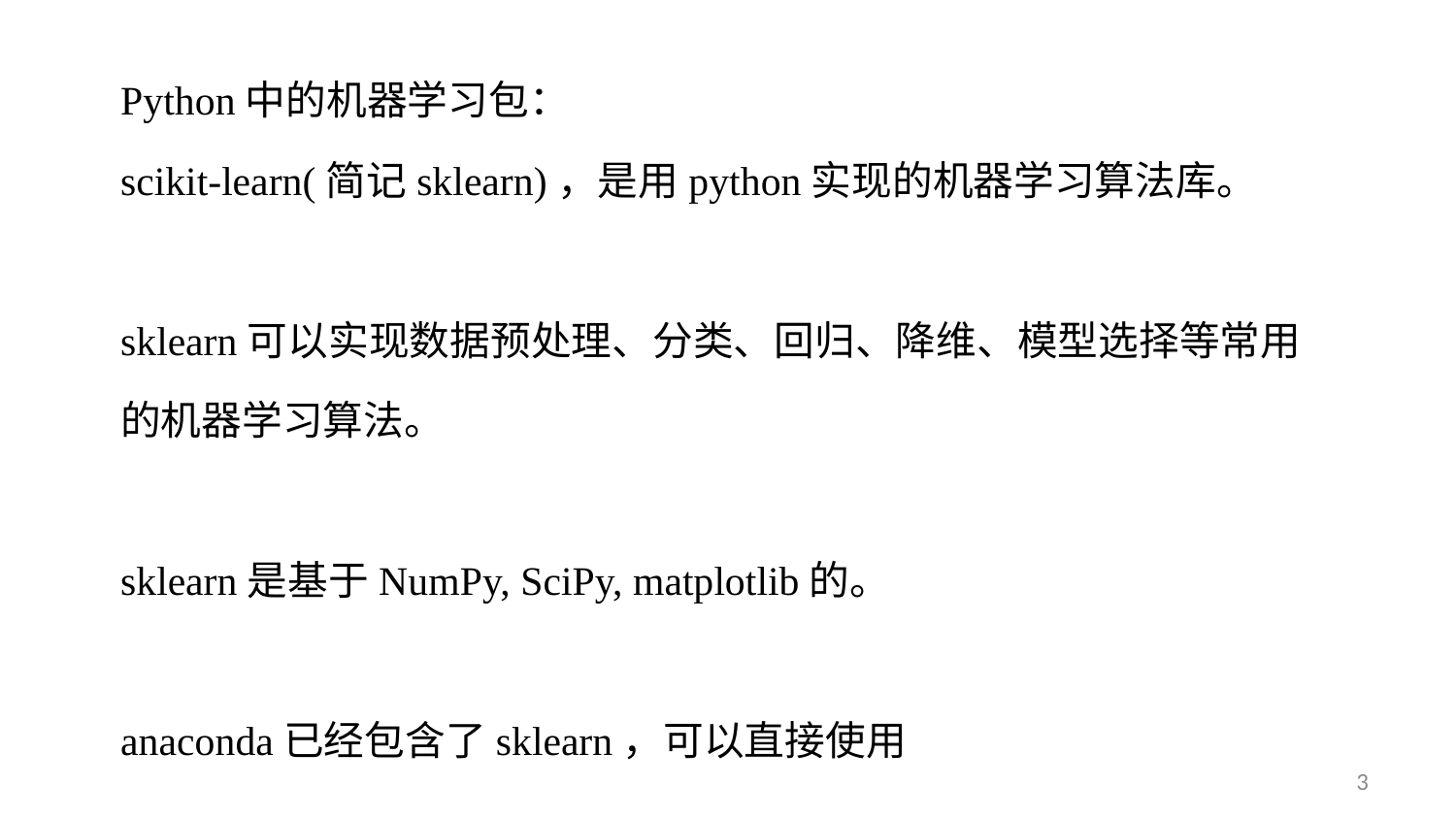

Python中的机器学习包：
scikit-learn(简记sklearn)，是用python实现的机器学习算法库。

sklearn可以实现数据预处理、分类、回归、降维、模型选择等常用的机器学习算法。

sklearn是基于NumPy, SciPy, matplotlib的。

anaconda已经包含了sklearn，可以直接使用

3